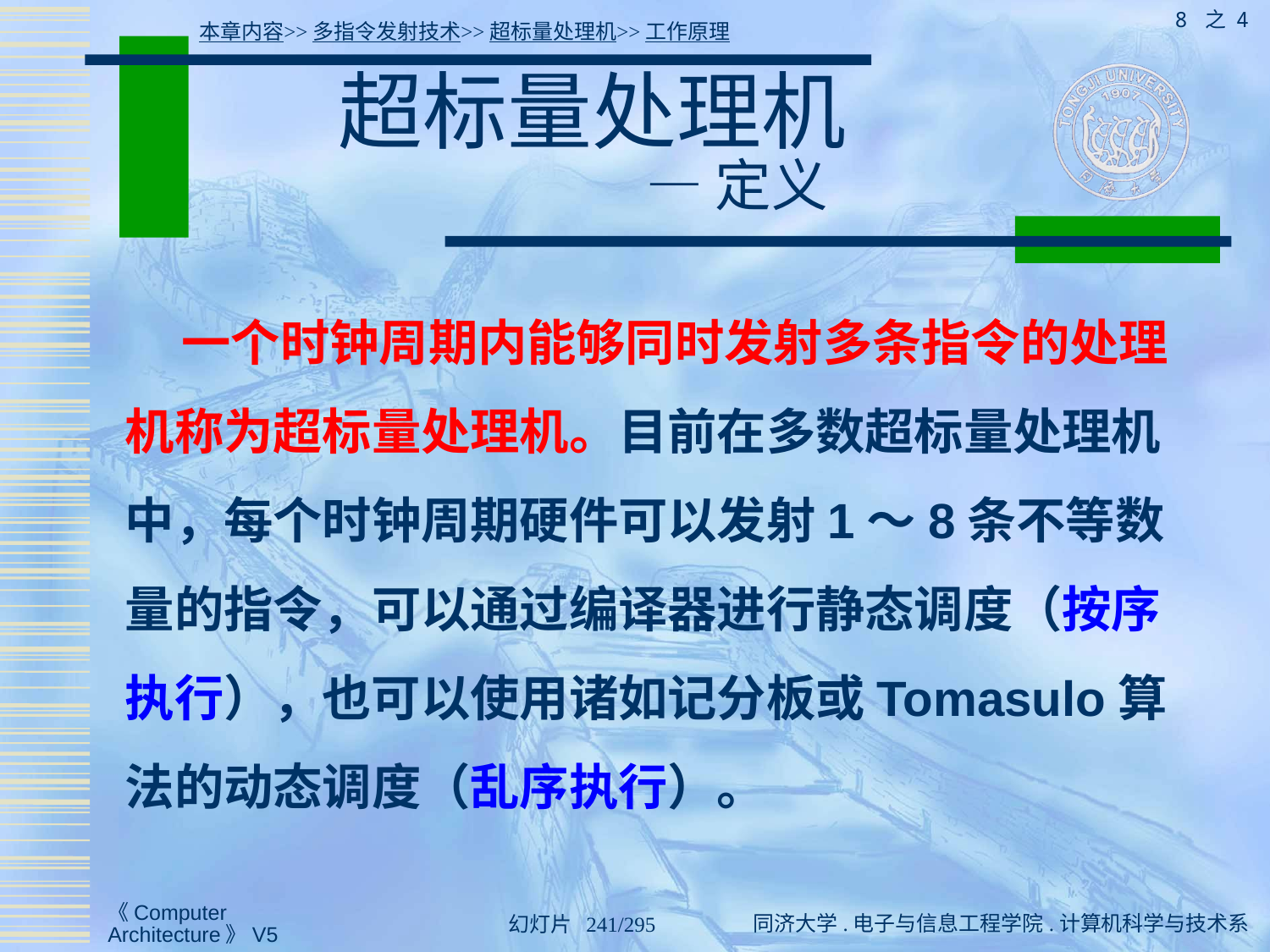

8 之 4
本章内容>>多指令发射技术>>超标量处理机>>工作原理
# 超标量处理机 — 定义
    一个时钟周期内能够同时发射多条指令的处理机称为超标量处理机。目前在多数超标量处理机中，每个时钟周期硬件可以发射1～8条不等数量的指令，可以通过编译器进行静态调度（按序执行），也可以使用诸如记分板或Tomasulo算法的动态调度（乱序执行）。